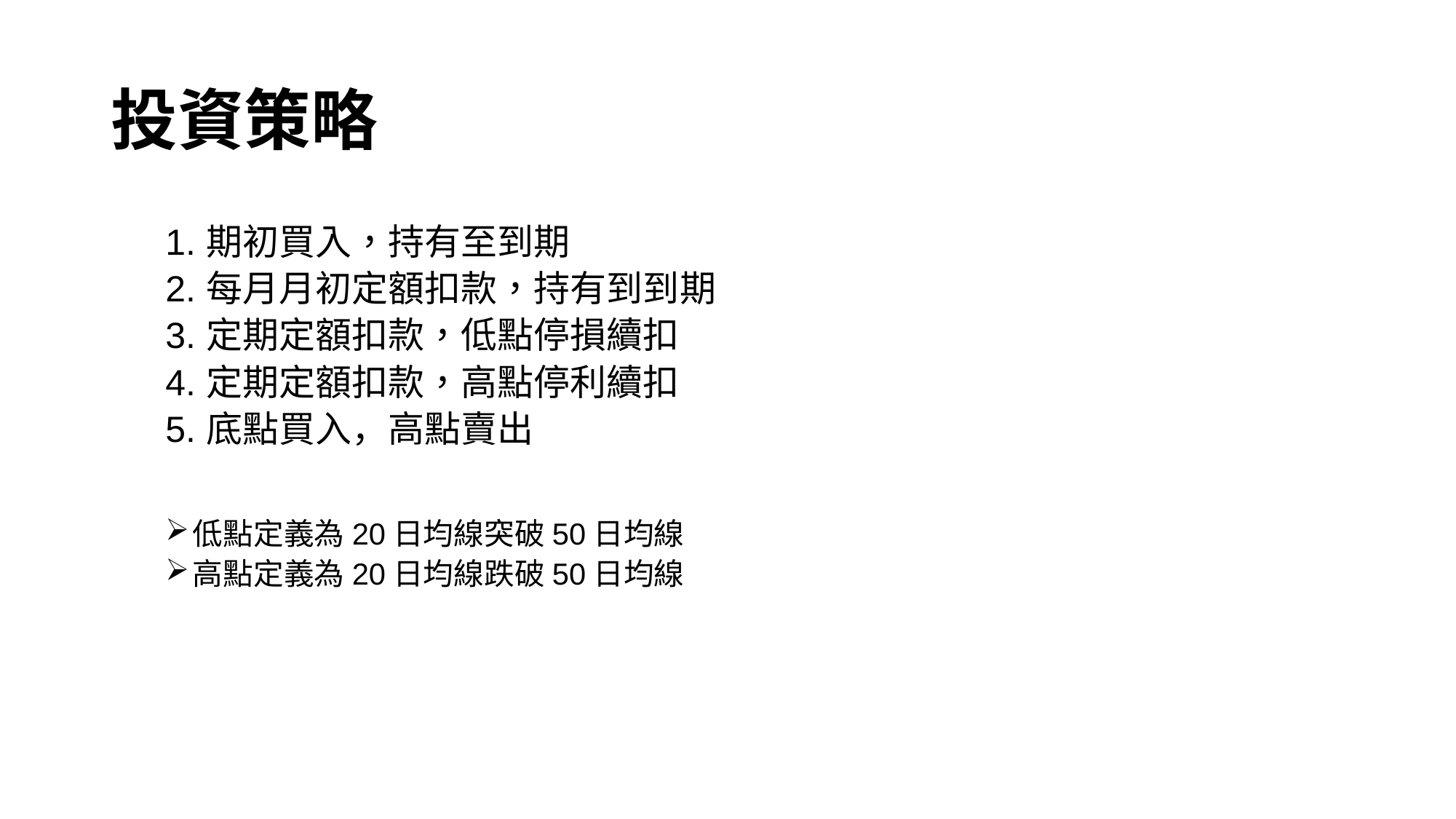

# 投資策略
期初買入，持有至到期
每月月初定額扣款，持有到到期
定期定額扣款，低點停損續扣
定期定額扣款，高點停利續扣
底點買入，高點賣出

低點定義為20日均線突破50日均線
高點定義為20日均線跌破50日均線